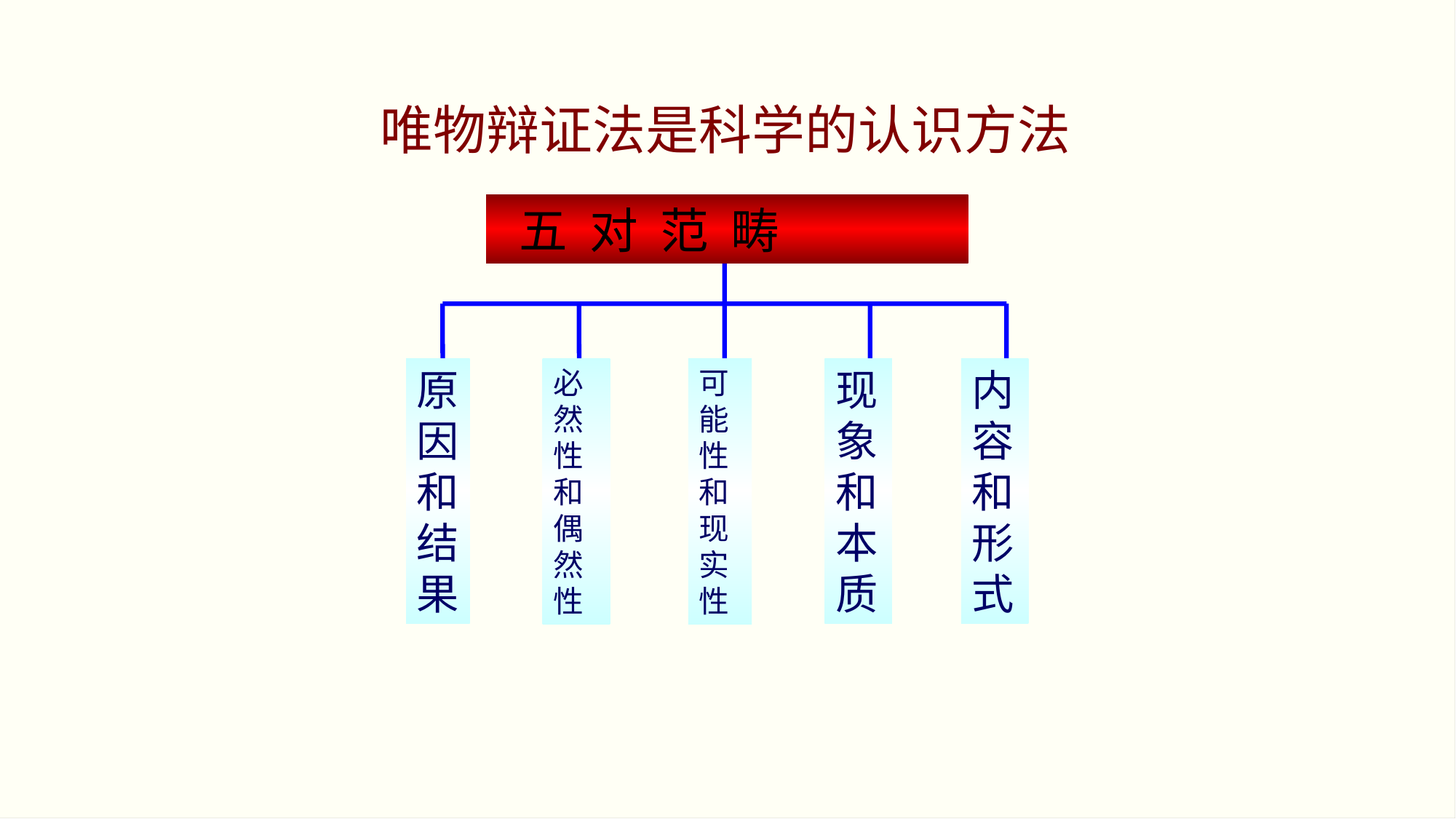

唯物辩证法是科学的认识方法
 五  对  范  畴

原因和结果
必然性和偶然性
可能性和现实性
现象和本质
内容和形式